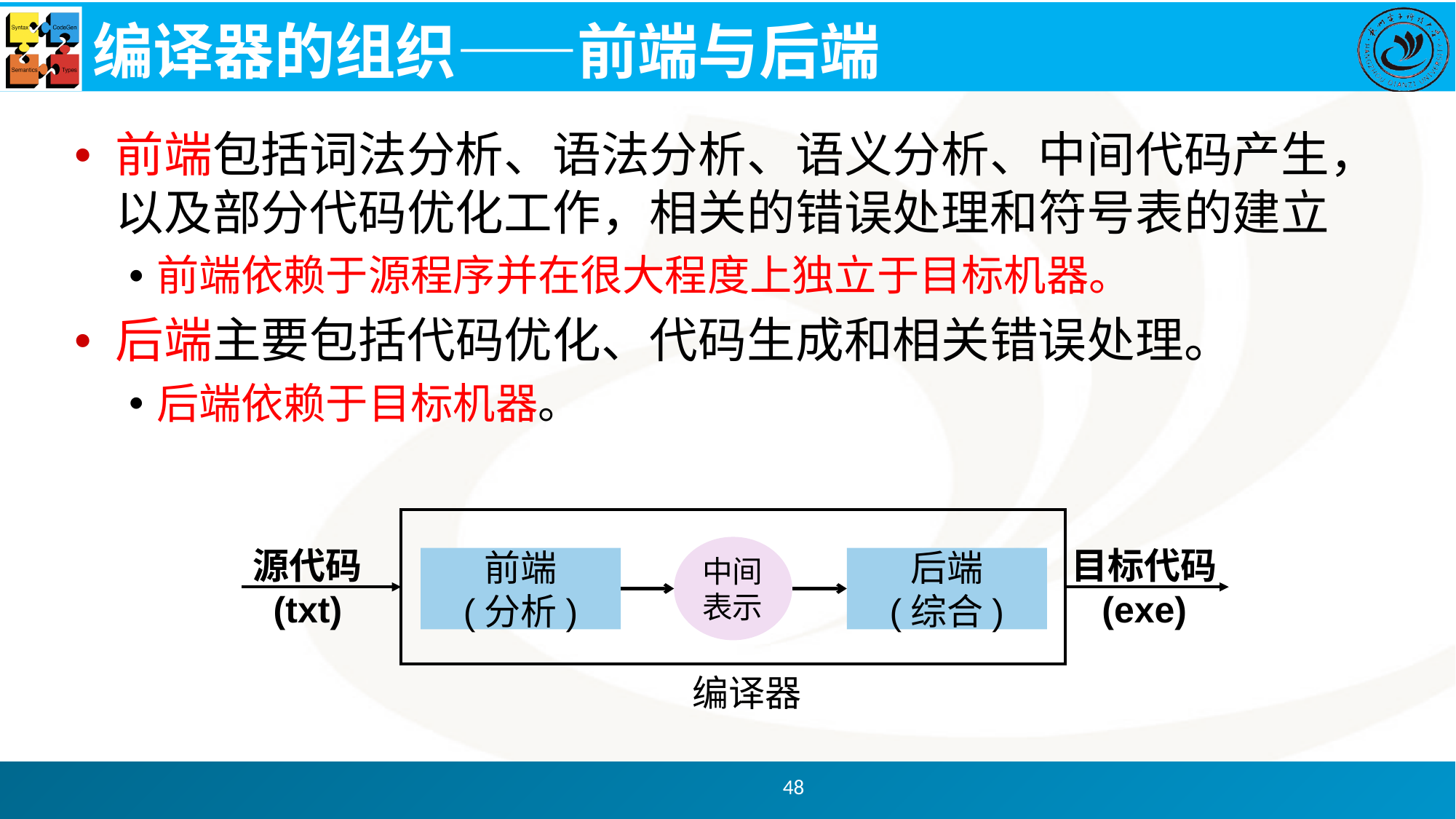

# 编译器的组织——前端与后端
前端包括词法分析、语法分析、语义分析、中间代码产生，以及部分代码优化工作，相关的错误处理和符号表的建立
前端依赖于源程序并在很大程度上独立于目标机器。
后端主要包括代码优化、代码生成和相关错误处理。
后端依赖于目标机器。

中间表示
目标代码
(exe)
源代码
(txt)
前端
(分析)
后端
(综合)
编译器
48